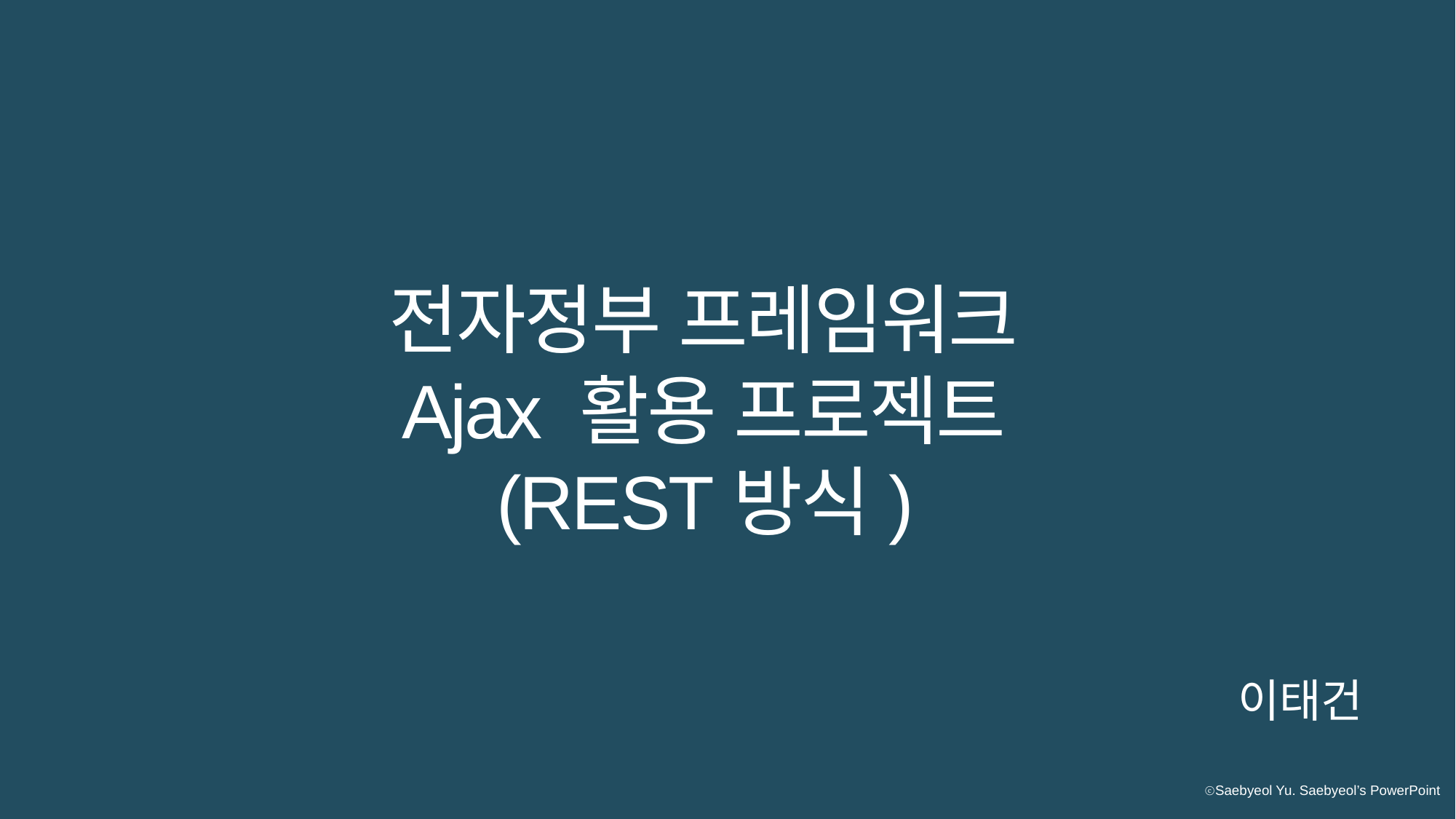

전자정부 프레임워크
Ajax 활용 프로젝트
 (REST방식)
이태건